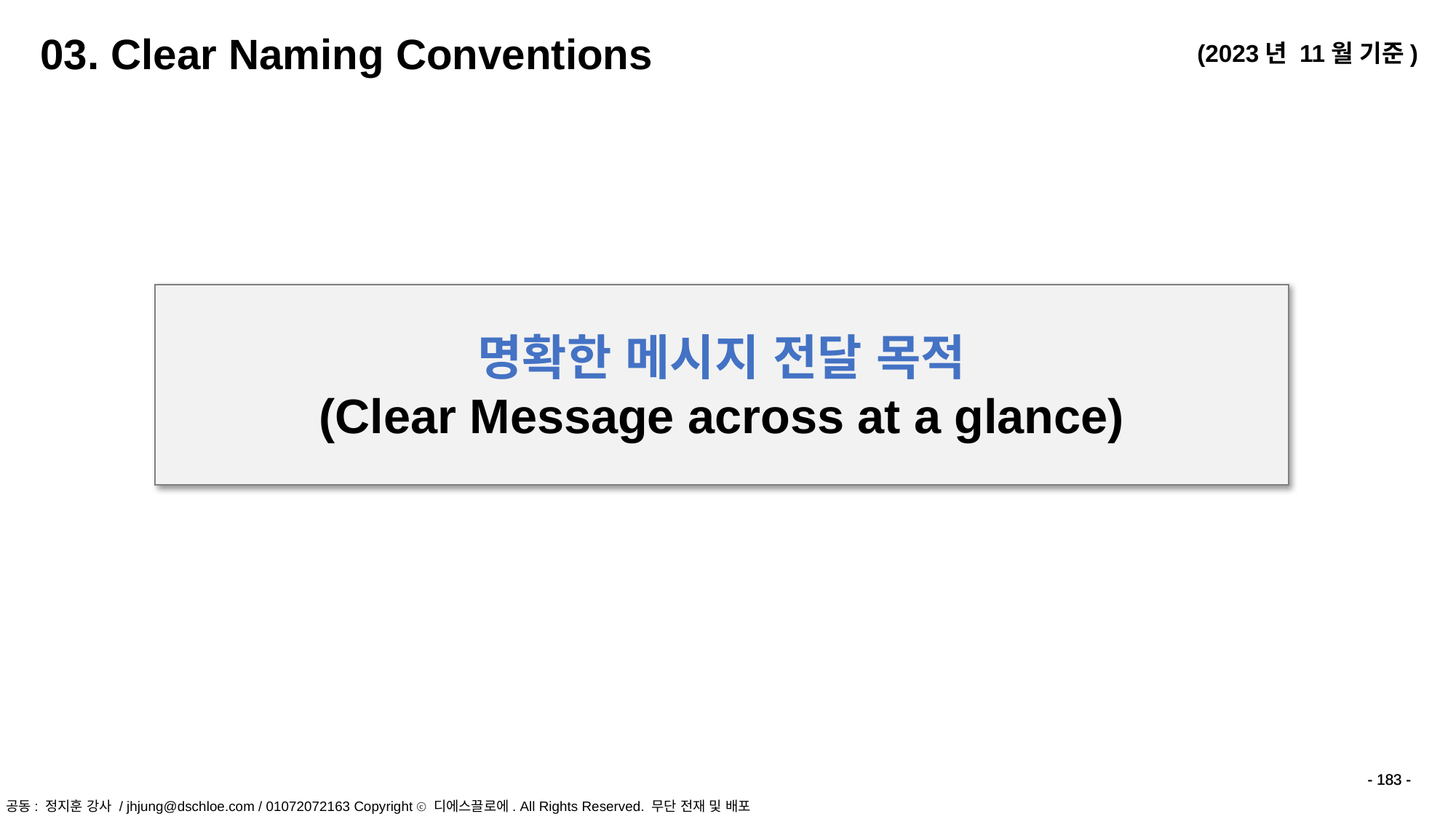

03. Clear Naming Conventions
명확한 메시지 전달 목적
(Clear Message across at a glance)
- 183 -